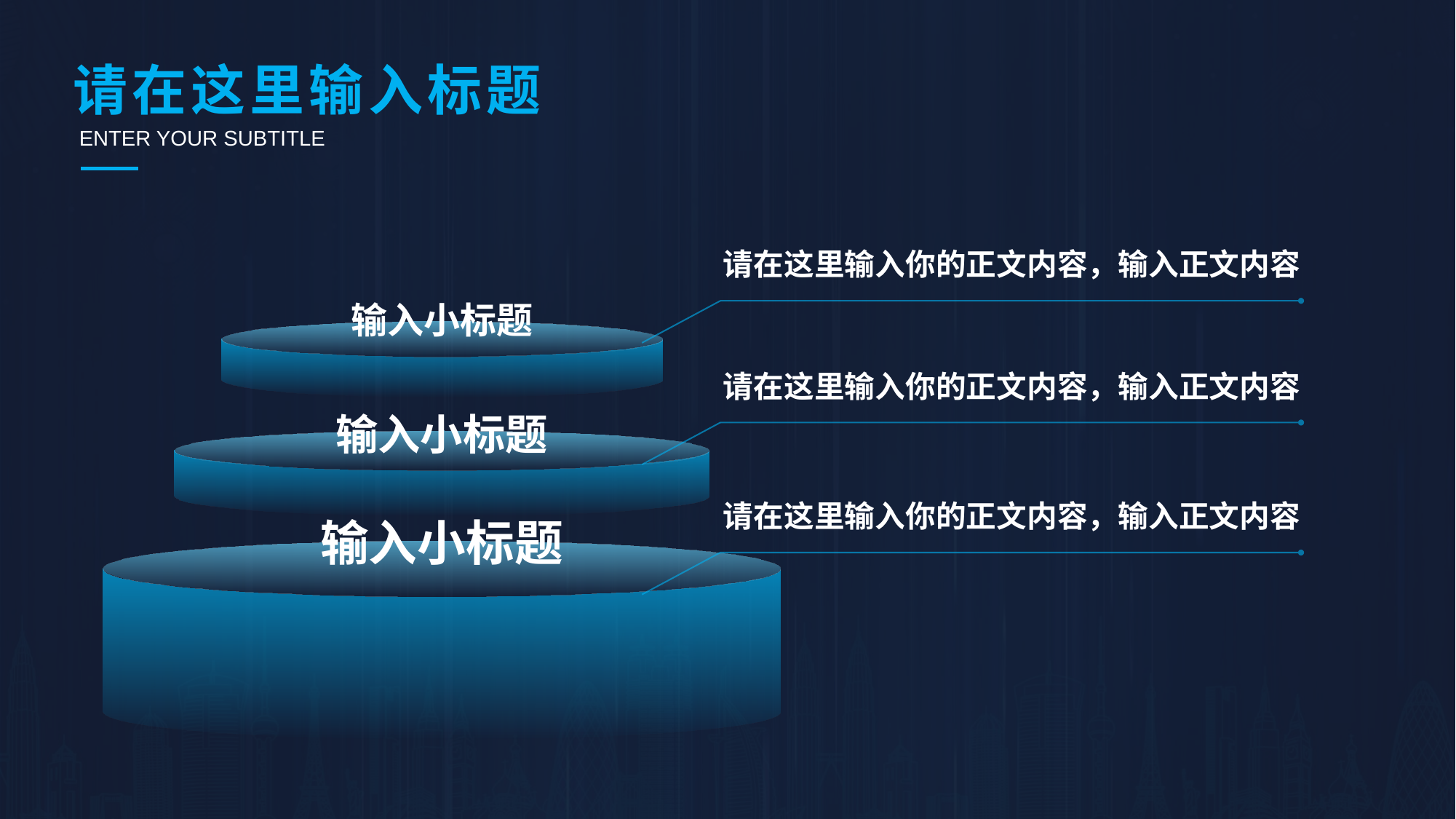

# 请在这里输入标题
ENTER YOUR SUBTITLE
请在这里输入你的正文内容，输入正文内容
输入小标题

请在这里输入你的正文内容，输入正文内容
输入小标题

请在这里输入你的正文内容，输入正文内容
输入小标题